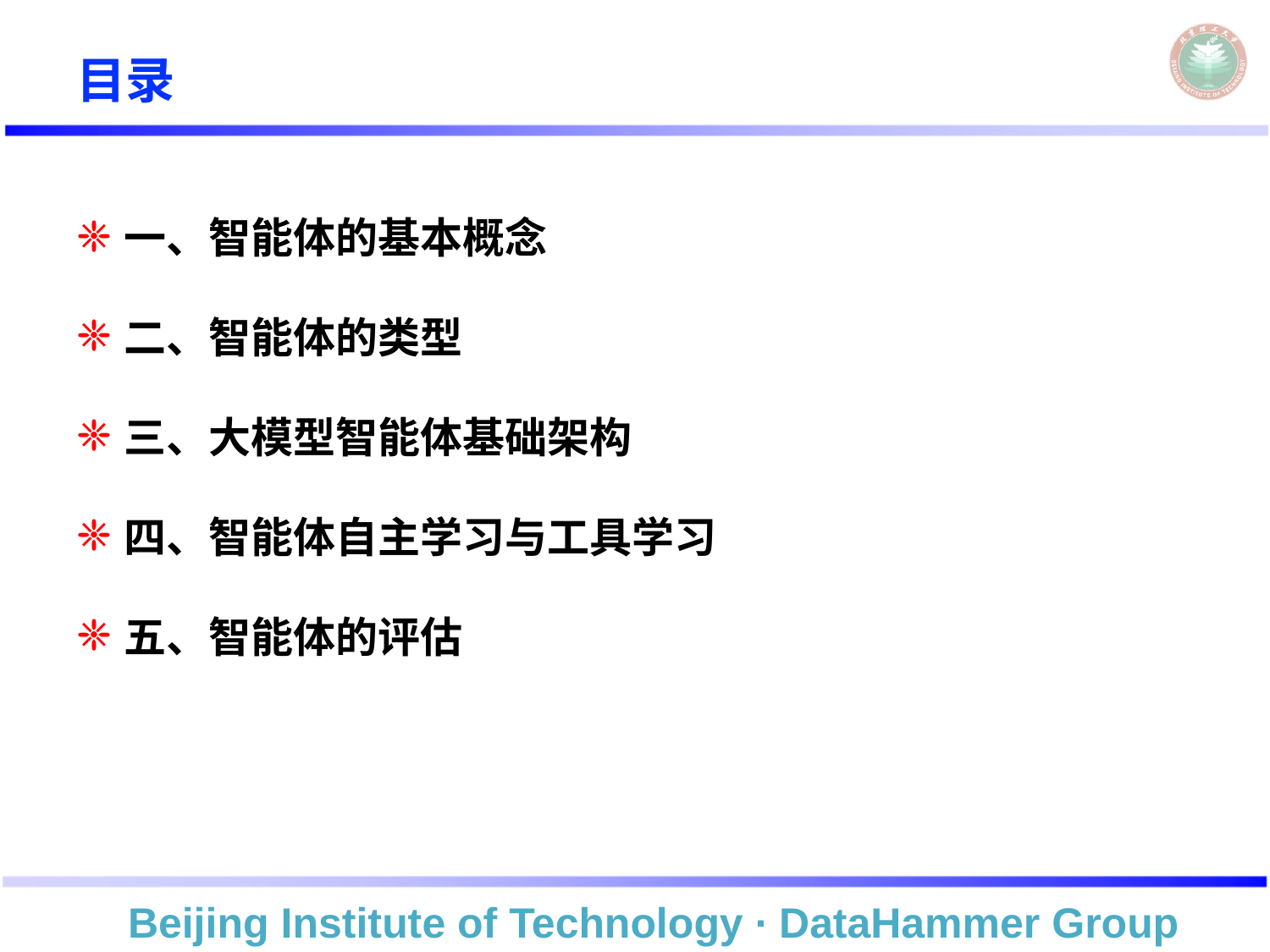

# 目录
一、智能体的基本概念
二、智能体的类型
三、大模型智能体基础架构
四、智能体自主学习与工具学习
五、智能体的评估